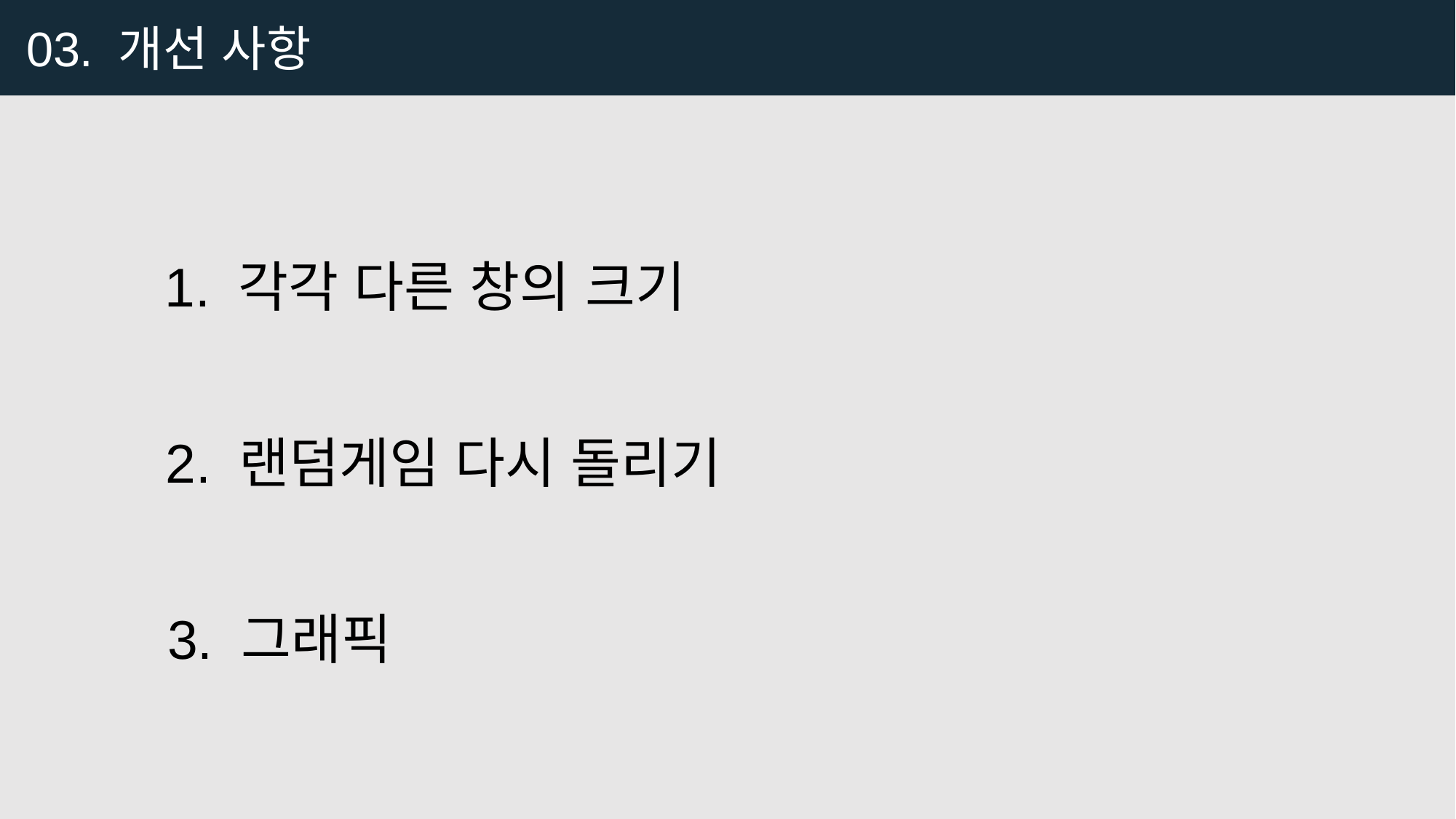

03. 개선 사항
1. 각각 다른 창의 크기
2. 랜덤게임 다시 돌리기
3. 그래픽